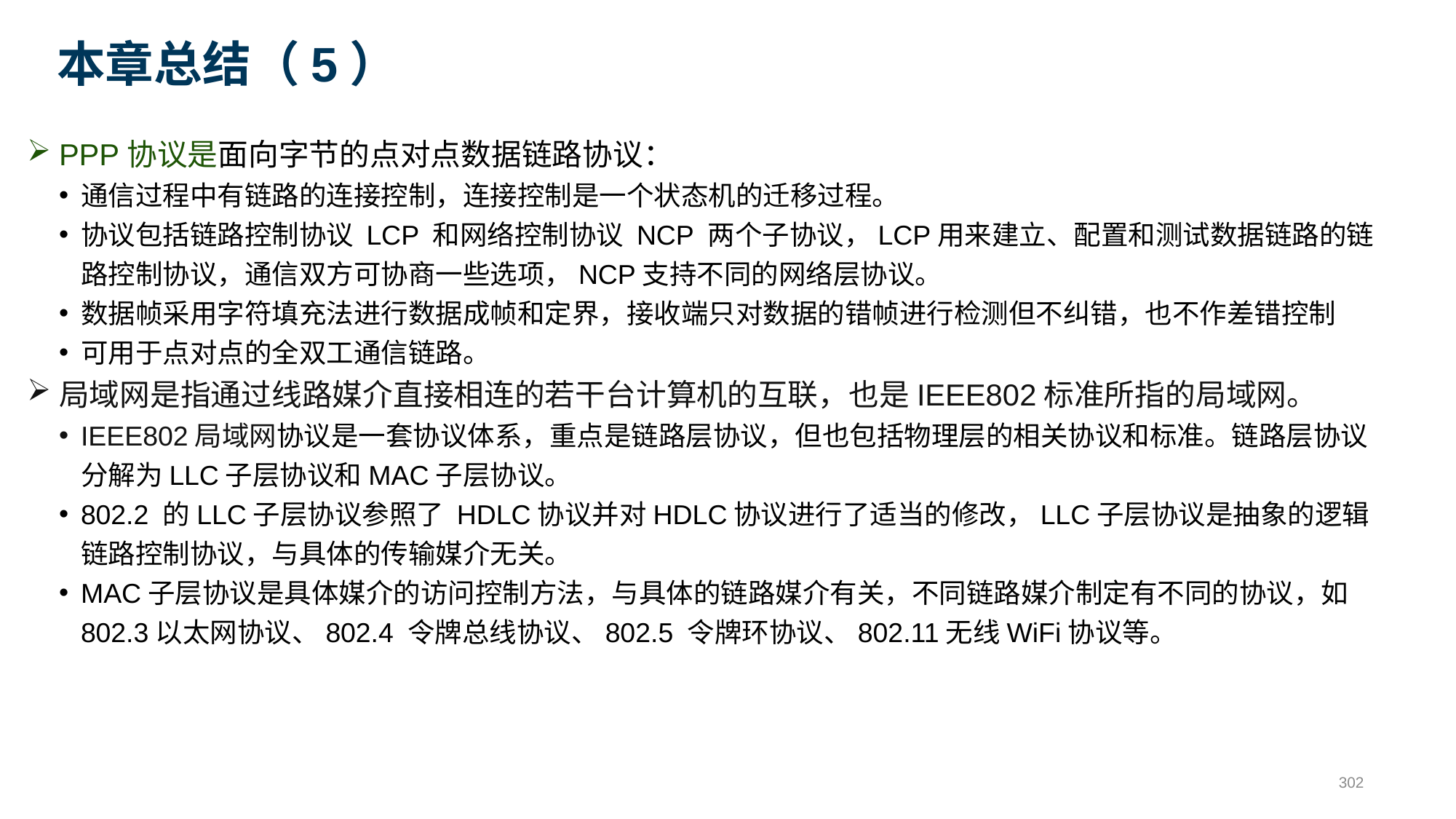

# 本章总结（5）
PPP协议是面向字节的点对点数据链路协议：
通信过程中有链路的连接控制，连接控制是一个状态机的迁移过程。
协议包括链路控制协议 LCP 和网络控制协议 NCP 两个子协议，LCP用来建立、配置和测试数据链路的链路控制协议，通信双方可协商一些选项，NCP支持不同的网络层协议。
数据帧采用字符填充法进行数据成帧和定界，接收端只对数据的错帧进行检测但不纠错，也不作差错控制
可用于点对点的全双工通信链路。
局域网是指通过线路媒介直接相连的若干台计算机的互联，也是IEEE802标准所指的局域网。
IEEE802局域网协议是一套协议体系，重点是链路层协议，但也包括物理层的相关协议和标准。链路层协议分解为LLC子层协议和MAC子层协议。
802.2 的LLC子层协议参照了 HDLC协议并对HDLC协议进行了适当的修改，LLC子层协议是抽象的逻辑链路控制协议，与具体的传输媒介无关。
MAC子层协议是具体媒介的访问控制方法，与具体的链路媒介有关，不同链路媒介制定有不同的协议，如802.3以太网协议、802.4 令牌总线协议、802.5 令牌环协议、802.11无线WiFi协议等。
302